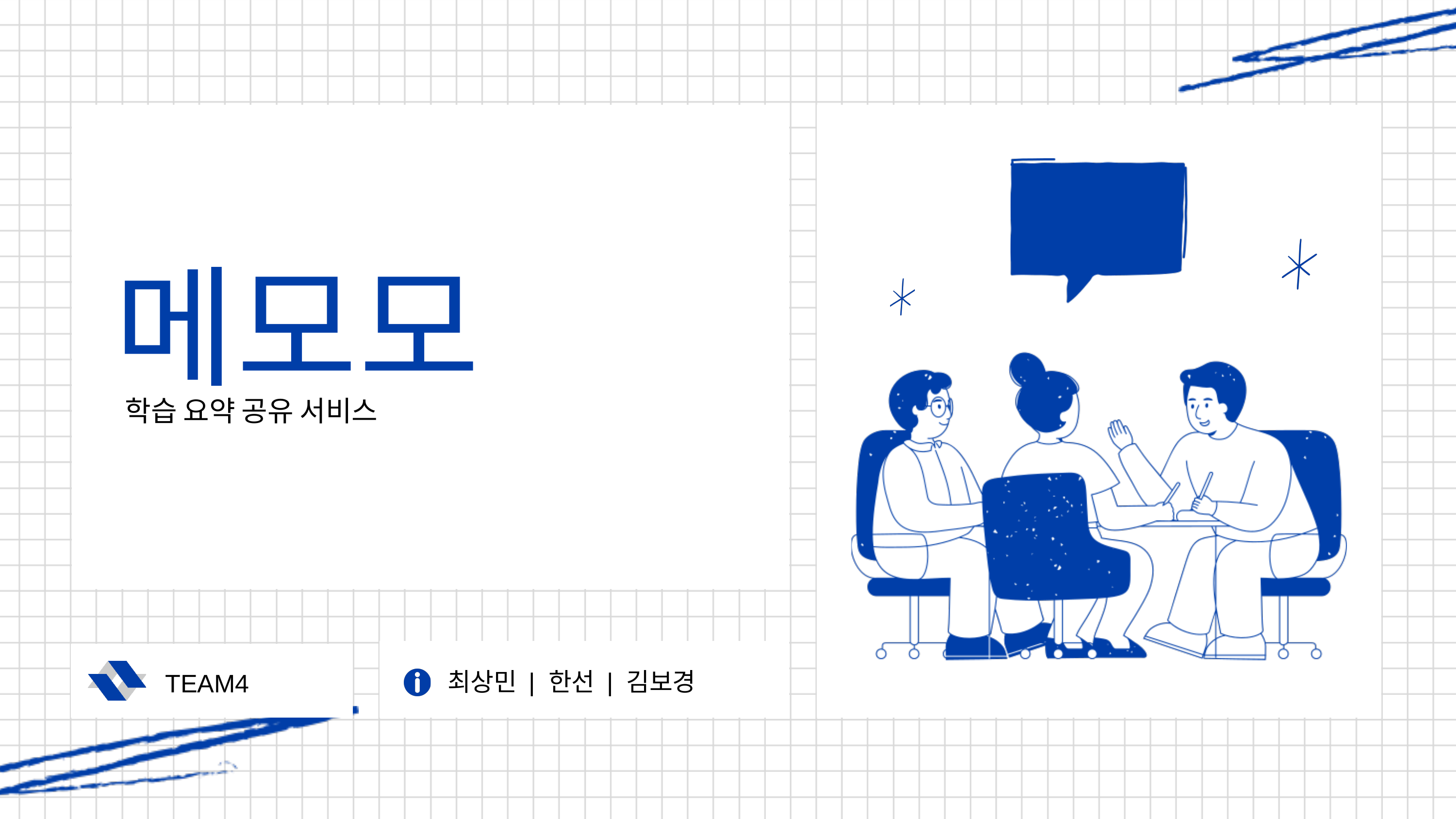

메모모

학습 요약 공유 서비스

최상민 | 한선 | 김보경

TEAM4